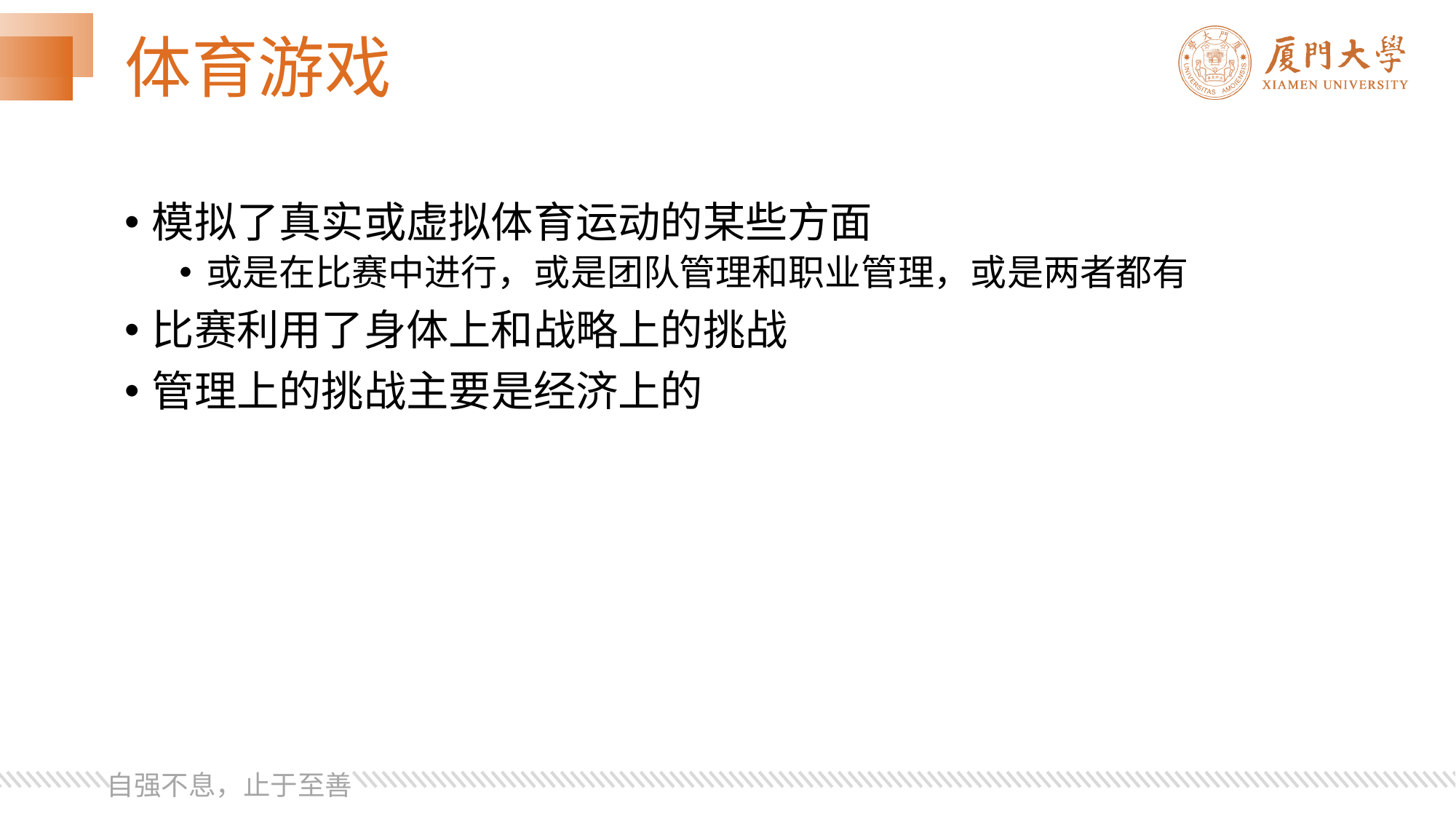

# 体育游戏
模拟了真实或虚拟体育运动的某些方面
或是在比赛中进行，或是团队管理和职业管理，或是两者都有
比赛利用了身体上和战略上的挑战
管理上的挑战主要是经济上的